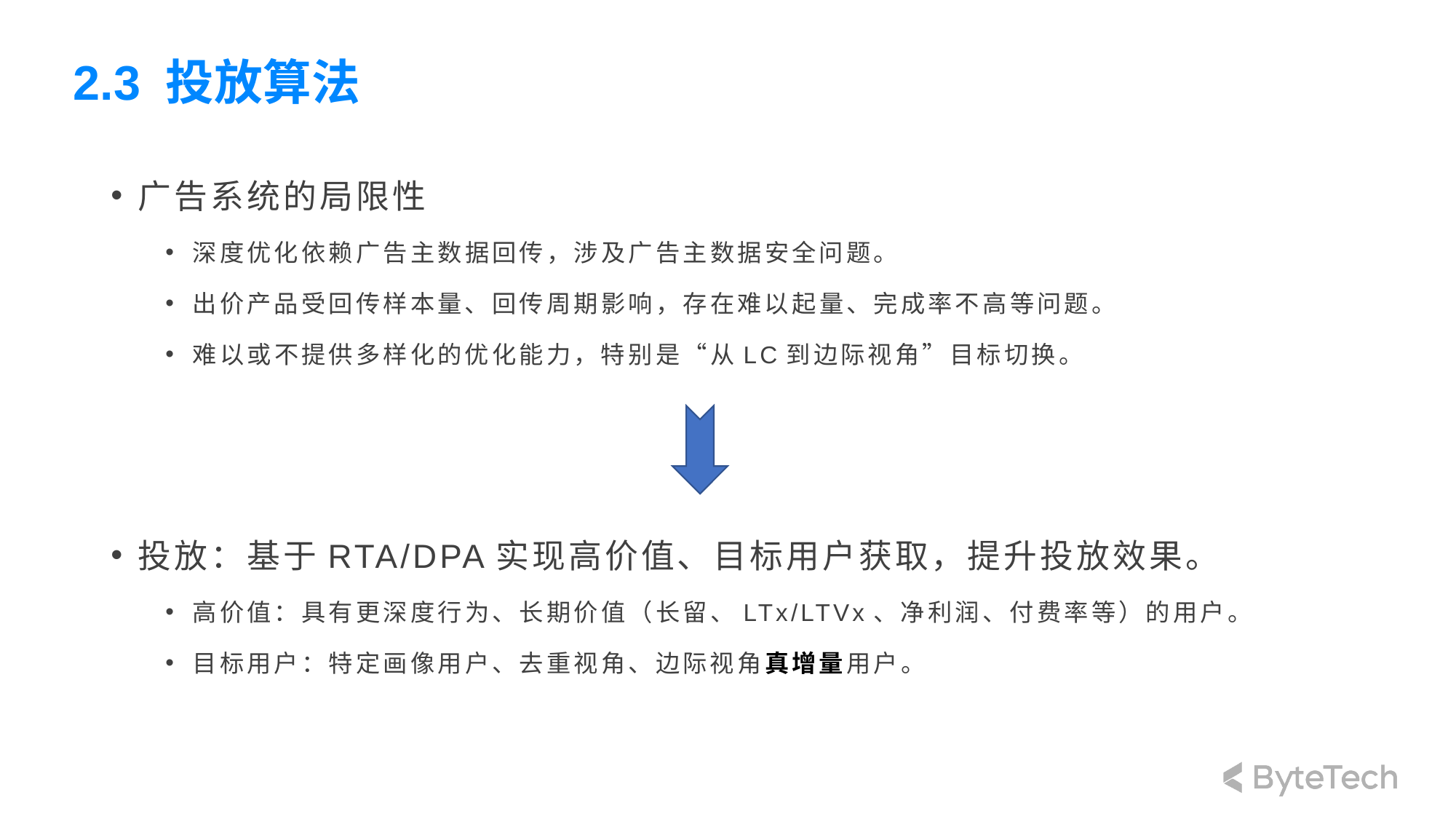

# 2.3 投放算法
广告系统的局限性
深度优化依赖广告主数据回传，涉及广告主数据安全问题。
出价产品受回传样本量、回传周期影响，存在难以起量、完成率不高等问题。
难以或不提供多样化的优化能力，特别是“从LC到边际视角”目标切换。

投放：基于RTA/DPA实现高价值、目标用户获取，提升投放效果。
高价值：具有更深度行为、长期价值（长留、LTx/LTVx、净利润、付费率等）的用户。
目标用户：特定画像用户、去重视角、边际视角真增量用户。